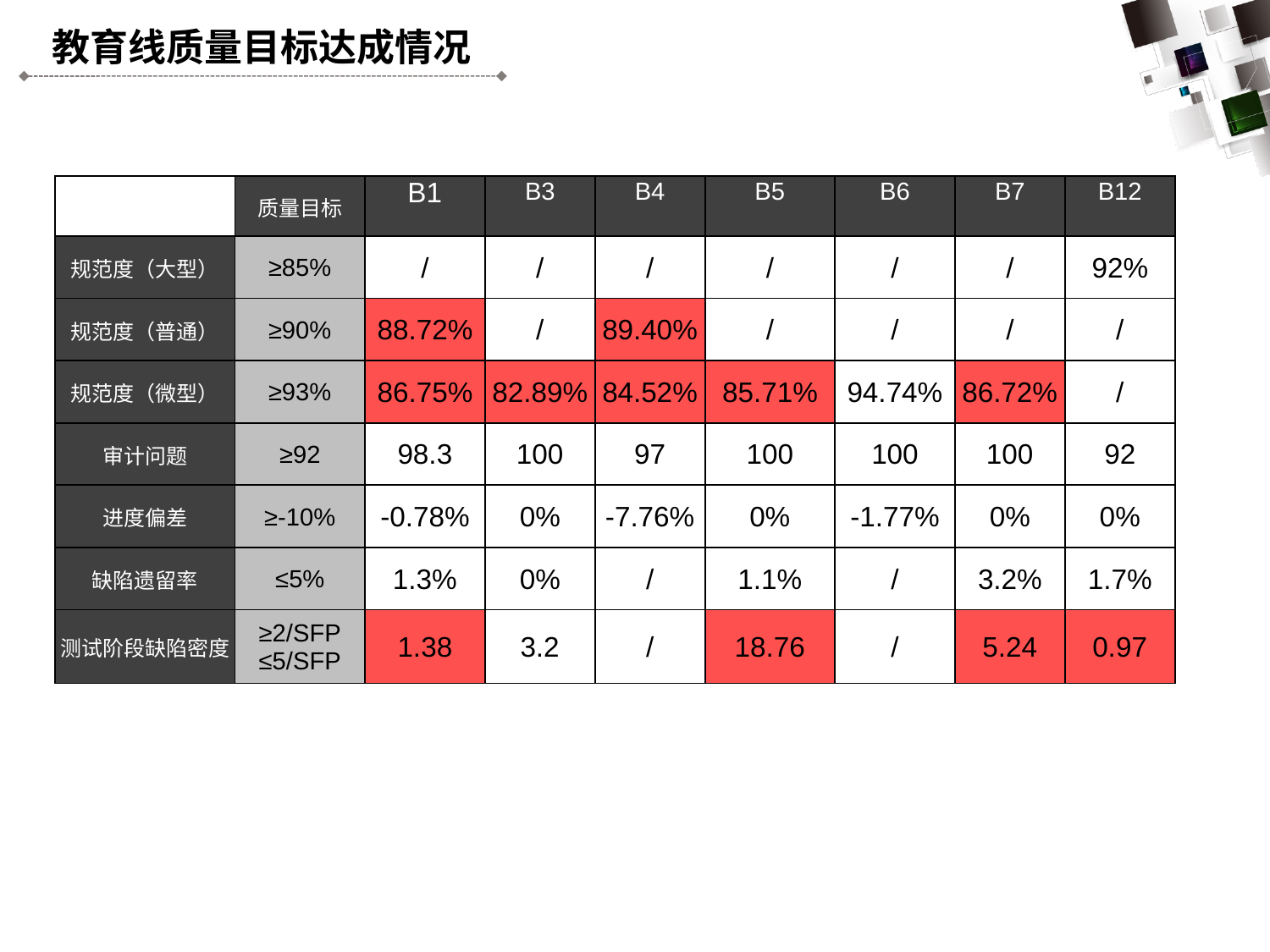

教育线质量目标达成情况

|  | 质量目标 | B1 | B3 | B4 | B5 | B6 | B7 | B12 |
| --- | --- | --- | --- | --- | --- | --- | --- | --- |
| 规范度（大型） | ≥85% | / | / | / | / | / | / | 92% |
| 规范度（普通） | ≥90% | 88.72% | / | 89.40% | / | / | / | / |
| 规范度（微型） | ≥93% | 86.75% | 82.89% | 84.52% | 85.71% | 94.74% | 86.72% | / |
| 审计问题 | ≥92 | 98.3 | 100 | 97 | 100 | 100 | 100 | 92 |
| 进度偏差 | ≥-10% | -0.78% | 0% | -7.76% | 0% | -1.77% | 0% | 0% |
| 缺陷遗留率 | ≤5% | 1.3% | 0% | / | 1.1% | / | 3.2% | 1.7% |
| 测试阶段缺陷密度 | ≥2/SFP ≤5/SFP | 1.38 | 3.2 | / | 18.76 | / | 5.24 | 0.97 |